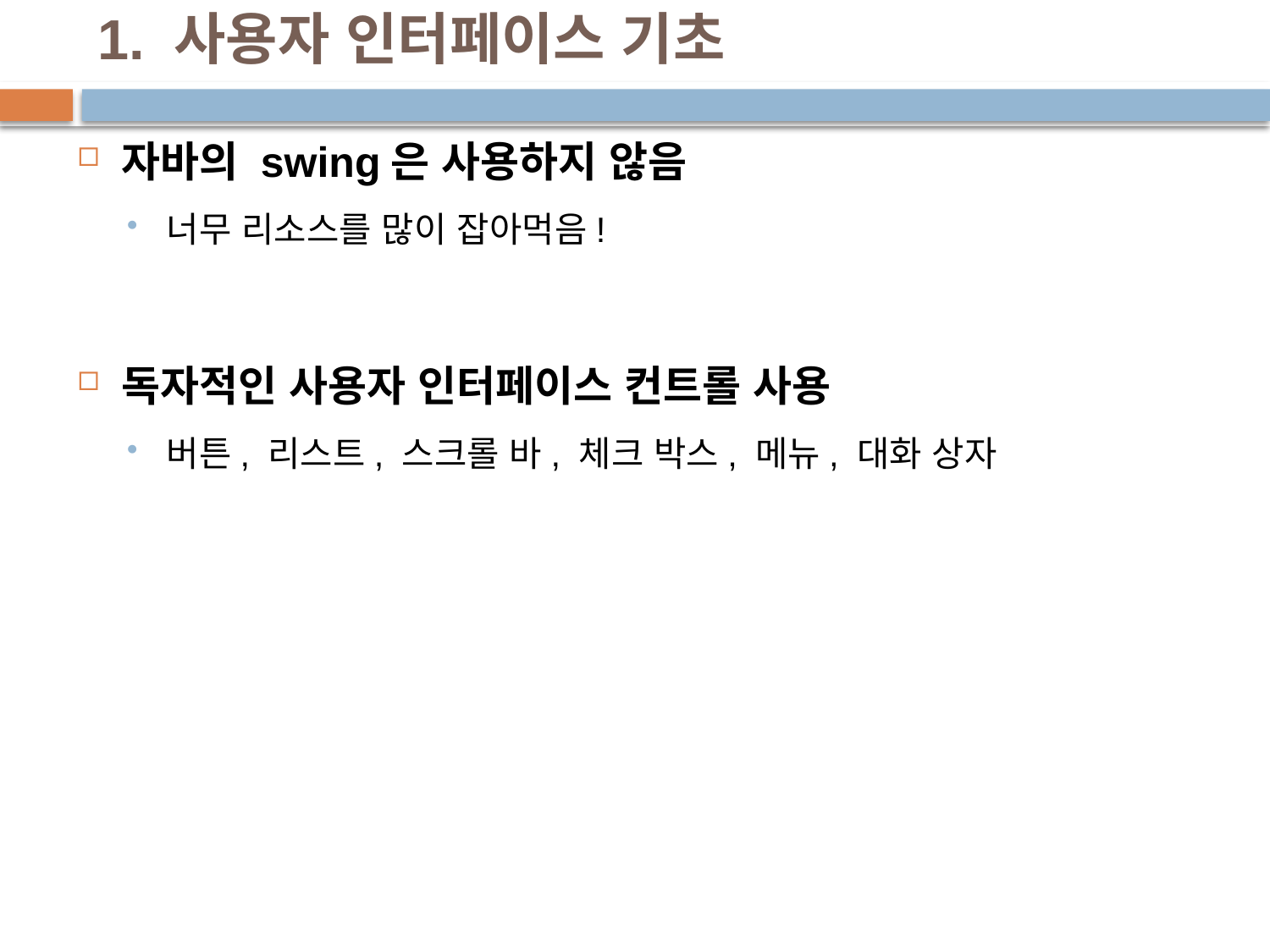

# 1. 사용자 인터페이스 기초
자바의 swing은 사용하지 않음
너무 리소스를 많이 잡아먹음!

독자적인 사용자 인터페이스 컨트롤 사용
버튼, 리스트, 스크롤 바, 체크 박스, 메뉴, 대화 상자